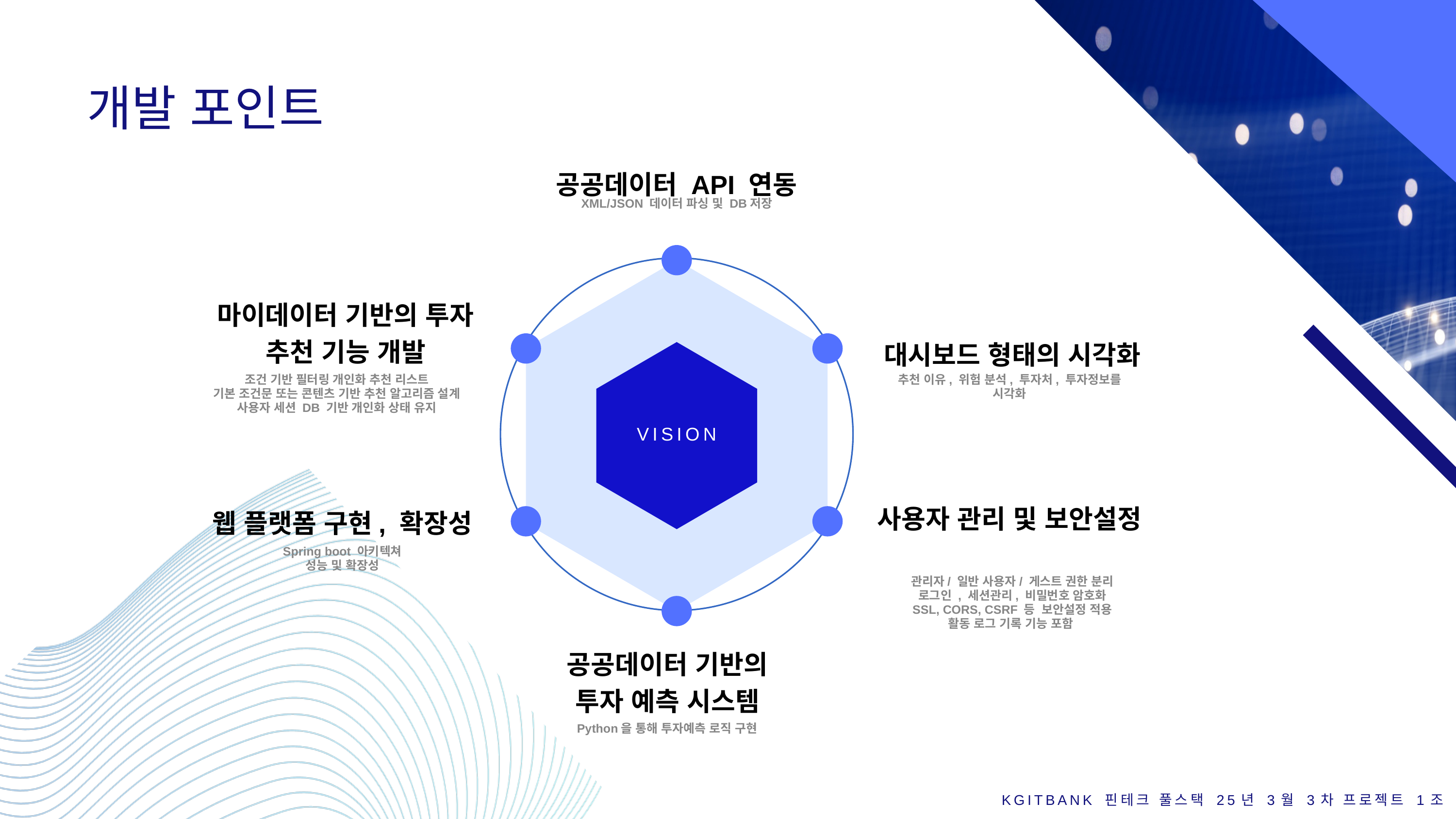

개발 포인트
공공데이터 API 연동
XML/JSON 데이터 파싱 및 DB저장

마이데이터 기반의 투자 추천 기능 개발
대시보드 형태의 시각화

조건 기반 필터링 개인화 추천 리스트
기본 조건문 또는 콘텐츠 기반 추천 알고리즘 설계
사용자 세션 DB 기반 개인화 상태 유지
추천 이유, 위험 분석, 투자처, 투자정보를 시각화
VISION

사용자 관리 및 보안설정
웹 플랫폼 구현, 확장성

Spring boot 아키텍쳐
성능 및 확장성
관리자/ 일반 사용자/ 게스트 권한 분리
로그인 , 세션관리, 비밀번호 암호화
SSL, CORS, CSRF 등  보안설정 적용
활동 로그 기록 기능 포함

공공데이터 기반의 투자 예측 시스템
Python을 통해 투자예측 로직 구현
KGITBANK 핀테크 풀스택 25년 3월 3차 프로젝트 1조